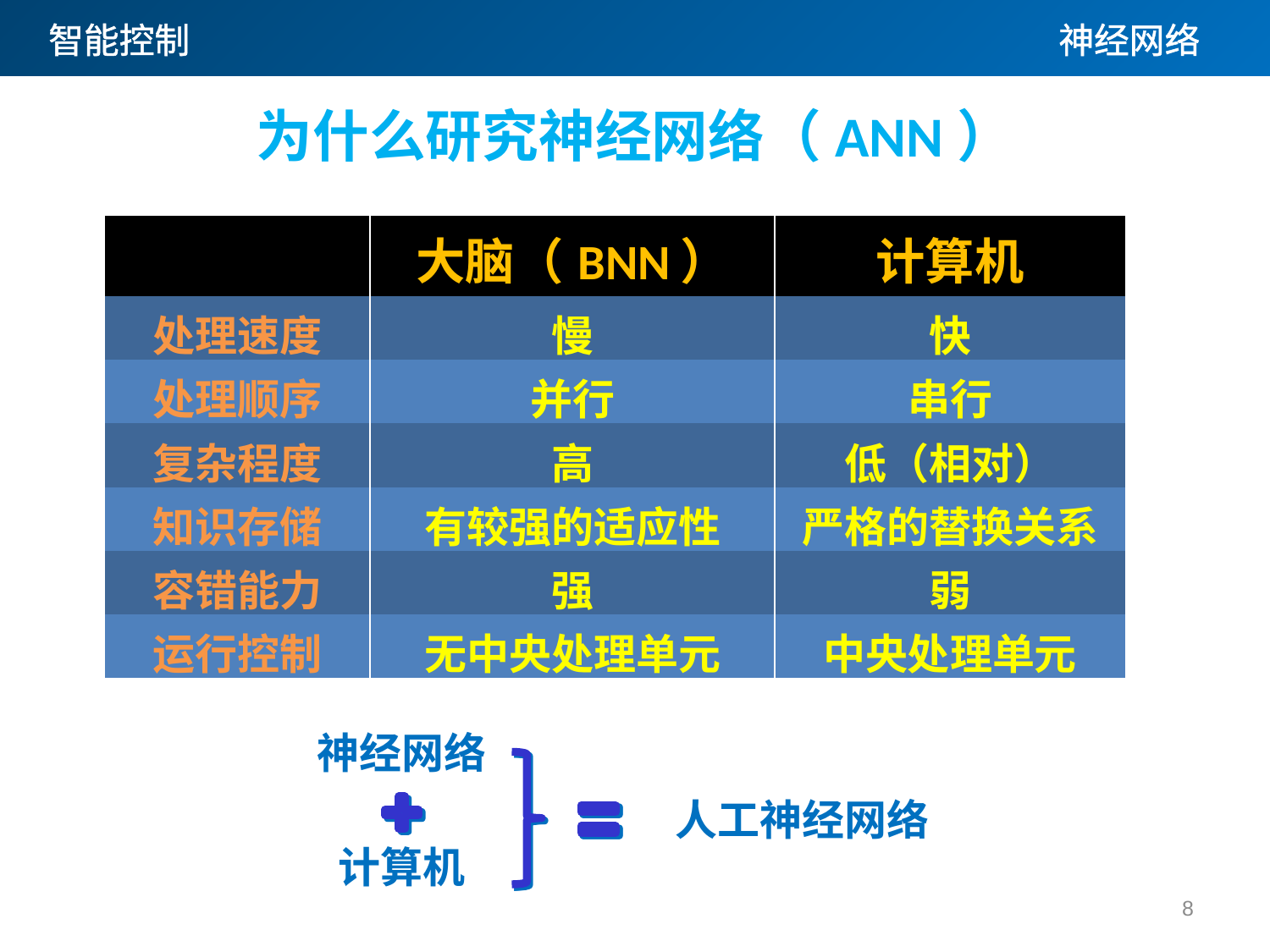

为什么研究神经网络（ANN）
|  | 大脑（BNN） | 计算机 |
| --- | --- | --- |
| 处理速度 | 慢 | 快 |
| 处理顺序 | 并行 | 串行 |
| 复杂程度 | 高 | 低（相对） |
| 知识存储 | 有较强的适应性 | 严格的替换关系 |
| 容错能力 | 强 | 弱 |
| 运行控制 | 无中央处理单元 | 中央处理单元 |
大脑（生物神经网络） VS 计算机
神经网络

人工神经网络

计算机
8